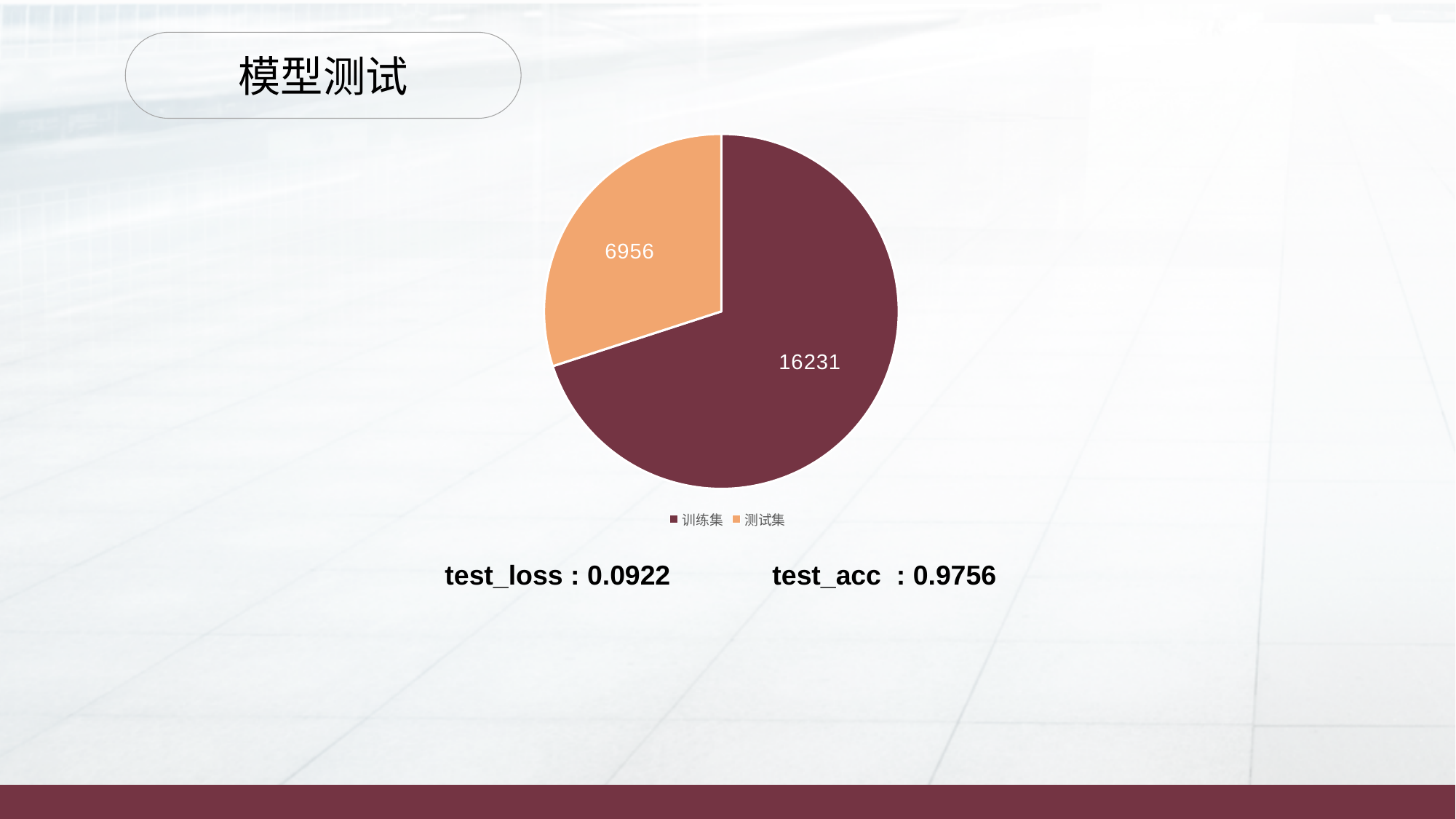

模型测试

### Chart

| Category |  |
|---|---|
| 训练集 | 70.0 |
| 测试集 | 30.0 |
test_loss : 0.0922  	test_acc  : 0.9756